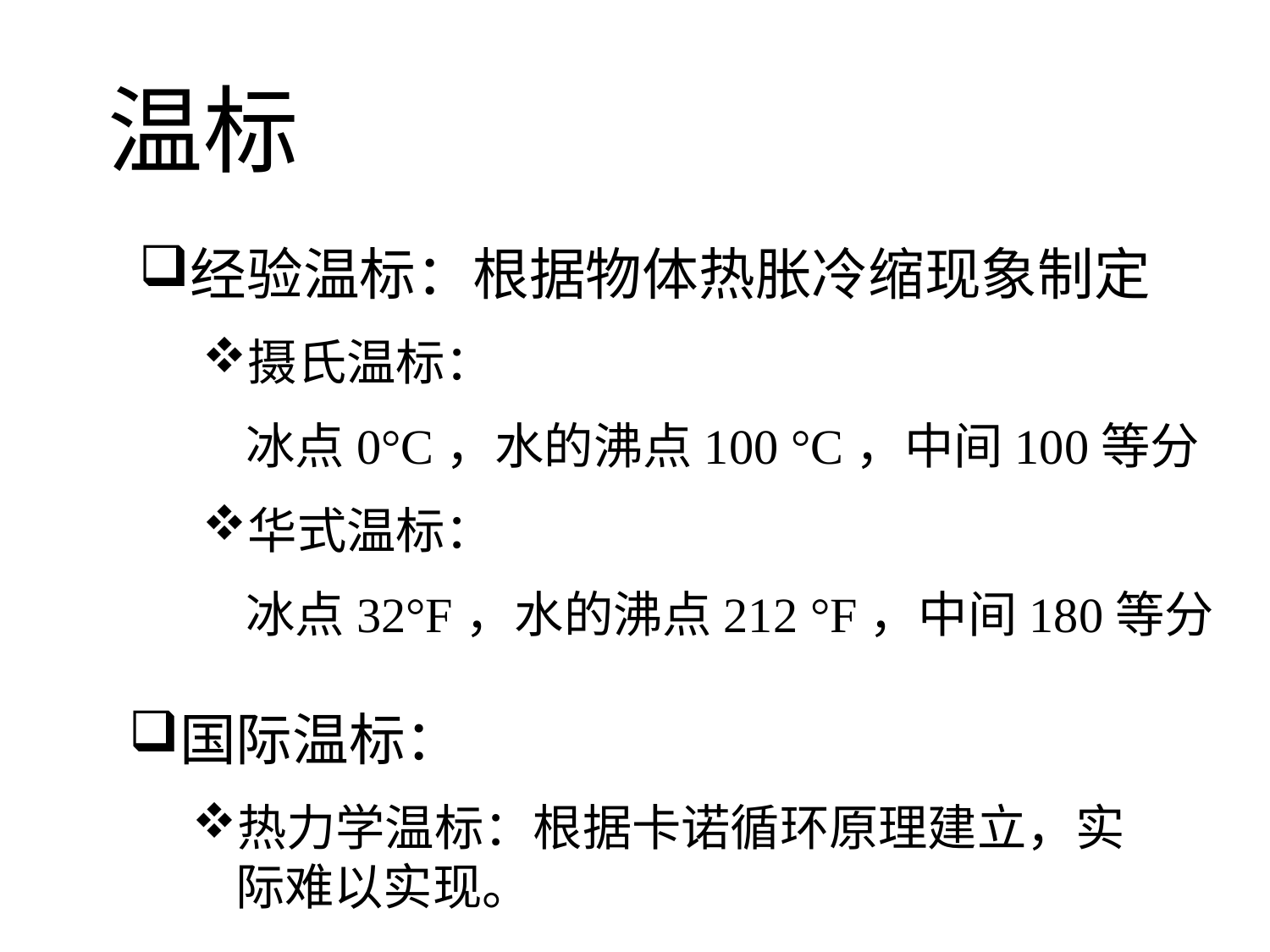

温标
经验温标：根据物体热胀冷缩现象制定
摄氏温标：
	冰点0°C，水的沸点100 °C，中间100等分
华式温标：
	冰点32°F，水的沸点212 °F，中间180等分
国际温标：
热力学温标：根据卡诺循环原理建立，实际难以实现。